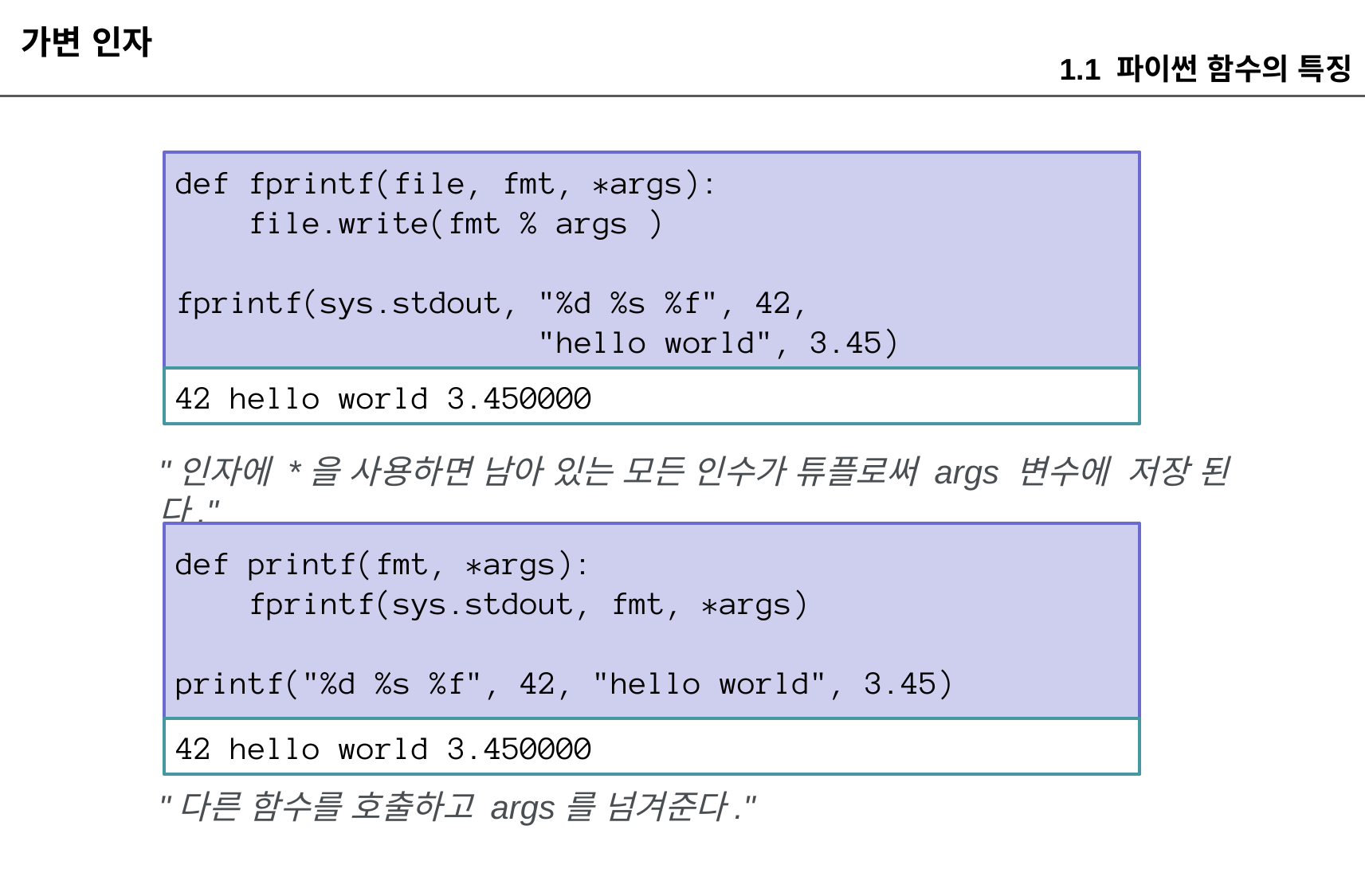

가변 인자
1.1 파이썬 함수의 특징
def fprintf(file, fmt, *args):
    file.write(fmt % args )

fprintf(sys.stdout, "%d %s %f", 42,
                    "hello world", 3.45)
42 hello world 3.450000
"인자에 *을 사용하면 남아 있는 모든 인수가 튜플로써 args 변수에  저장 된다."
def printf(fmt, *args):
    fprintf(sys.stdout, fmt, *args)

printf("%d %s %f", 42, "hello world", 3.45)
42 hello world 3.450000
"다른 함수를 호출하고 args를 넘겨준다."